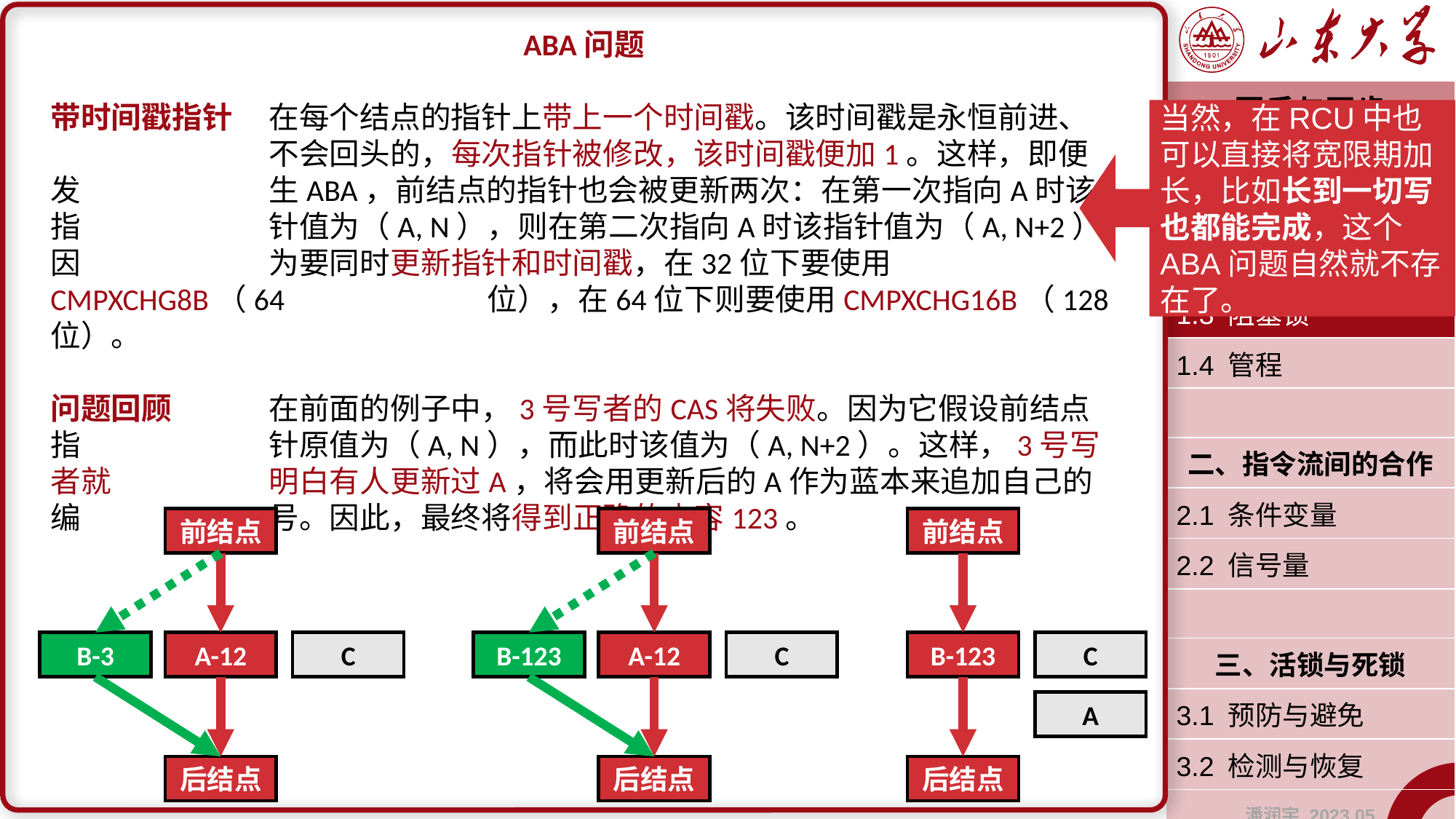

ABA问题

带时间戳指针	在每个结点的指针上带上一个时间戳。该时间戳是永恒前进、		不会回头的，每次指针被修改，该时间戳便加1。这样，即便发		生ABA，前结点的指针也会被更新两次：在第一次指向A时该指		针值为（A, N），则在第二次指向A时该指针值为（A, N+2）。因		为要同时更新指针和时间戳，在32位下要使用CMPXCHG8B（64		位），在64位下则要使用CMPXCHG16B（128位）。

问题回顾	在前面的例子中，3号写者的CAS将失败。因为它假设前结点指		针原值为（A, N），而此时该值为（A, N+2）。这样，3号写者就		明白有人更新过A，将会用更新后的A作为蓝本来追加自己的编		号。因此，最终将得到正确的内容123。
| 互斥与同步 |
| --- |
| 一、指令流间的竞争 |
| 1.1 临界区 |
| 1.2 自旋锁 |
| 1.3 阻塞锁 |
| 1.4 管程 |
|  |
| 二、指令流间的合作 |
| 2.1 条件变量 |
| 2.2 信号量 |
|  |
| 三、活锁与死锁 |
| 3.1 预防与避免 |
| 3.2 检测与恢复 |
| 潘润宇 2023.05 |
当然，在RCU中也可以直接将宽限期加长，比如长到一切写也都能完成，这个ABA问题自然就不存在了。
前结点
B-3
A-12
C
后结点
前结点
B-123
A-12
C
后结点
前结点
B-123
C
A
后结点